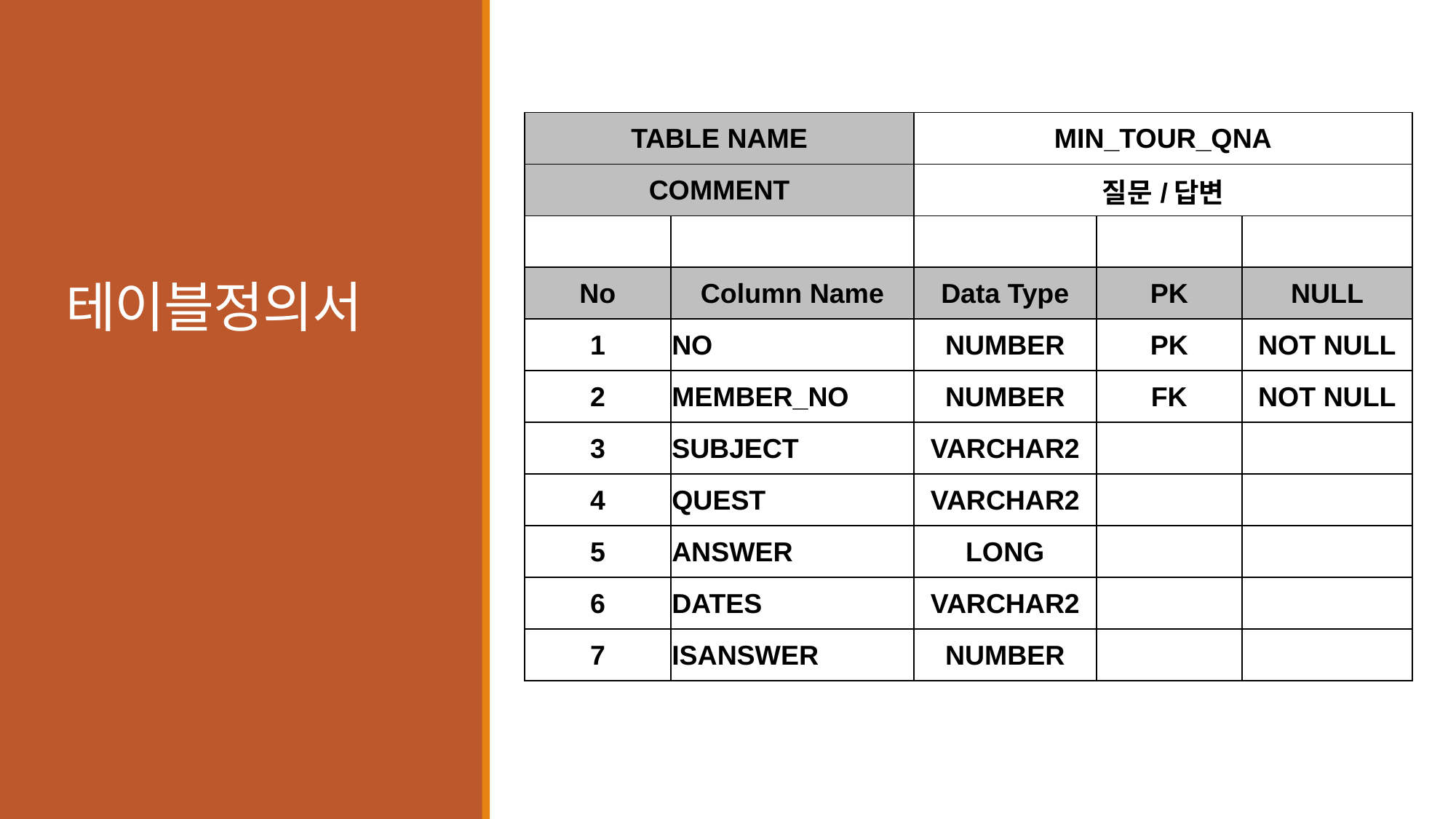

# 테이블정의서
| TABLE NAME |  | MIN\_TOUR\_QNA |  |  |
| --- | --- | --- | --- | --- |
| COMMENT |  | 질문/답변 |  |  |
|  |  |  |  |  |
| No | Column Name | Data Type | PK | NULL |
| 1 | NO | NUMBER | PK | NOT NULL |
| 2 | MEMBER\_NO | NUMBER | FK | NOT NULL |
| 3 | SUBJECT | VARCHAR2 |  |  |
| 4 | QUEST | VARCHAR2 |  |  |
| 5 | ANSWER | LONG |  |  |
| 6 | DATES | VARCHAR2 |  |  |
| 7 | ISANSWER | NUMBER |  |  |